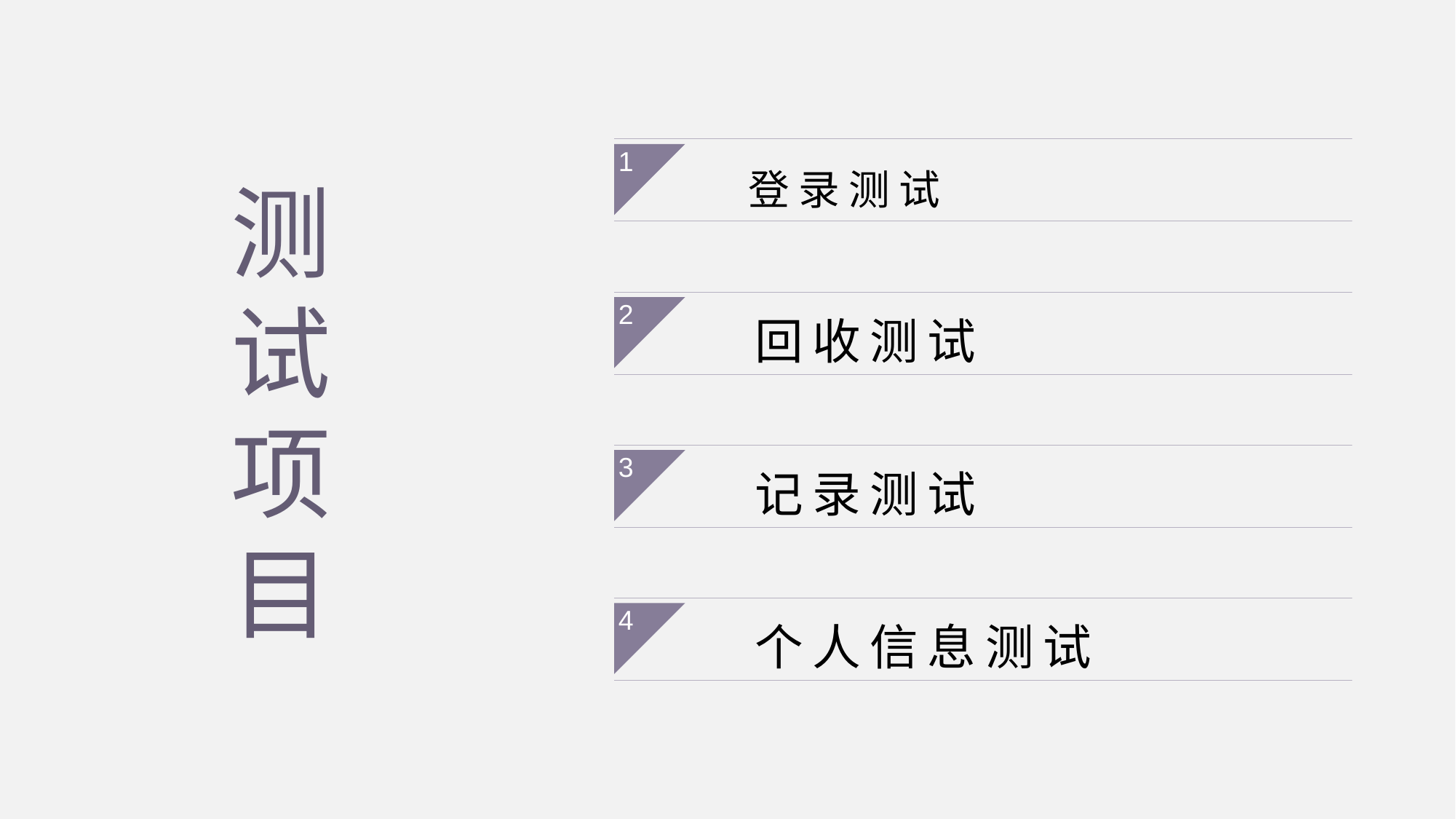

登录测试
1
   回收测试
2
   记录测试
3
   个人信息测试
4
测试项目